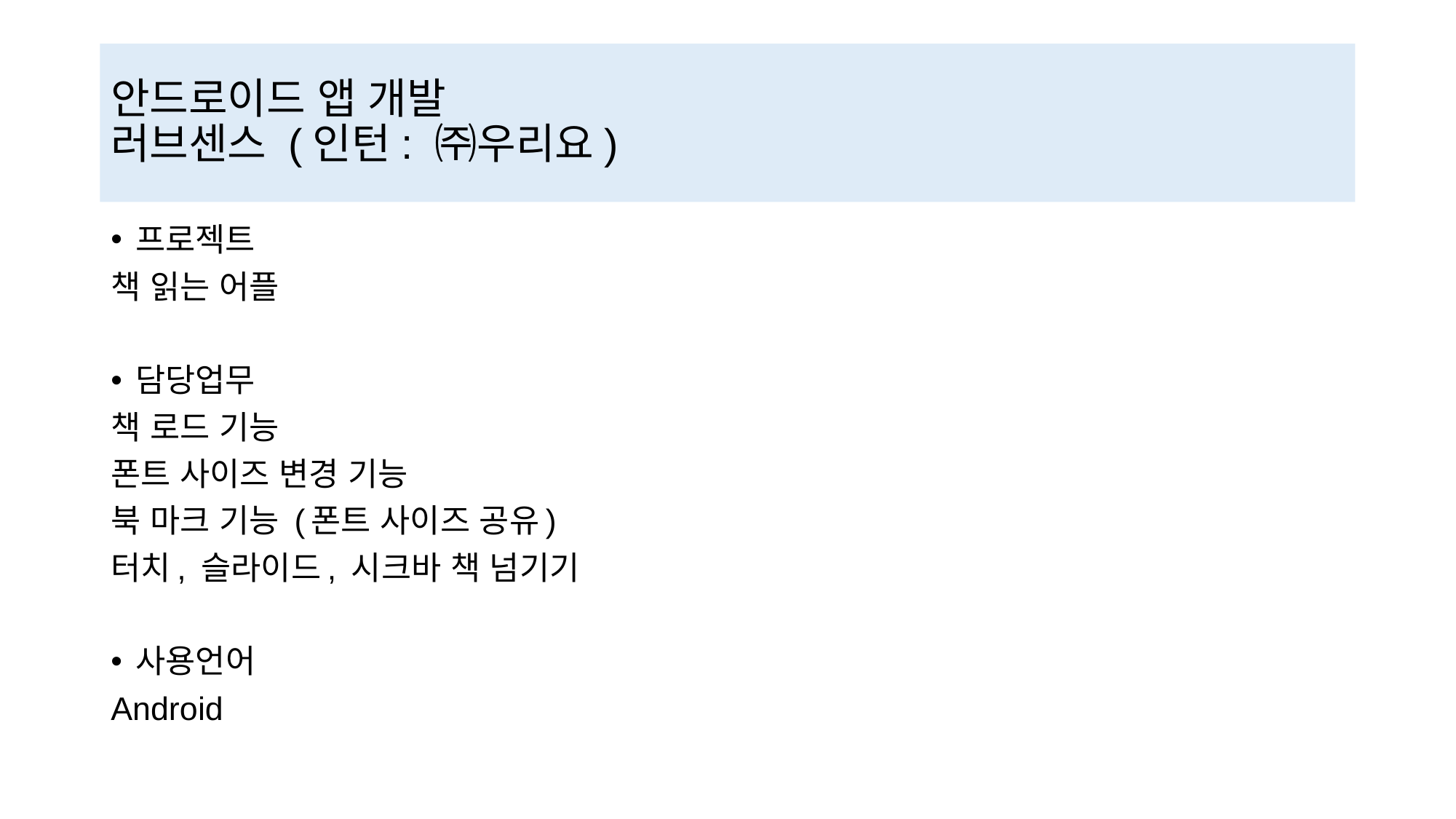

# 안드로이드 앱 개발 러브센스 (인턴: ㈜우리요)
프로젝트
책 읽는 어플

담당업무
책 로드 기능
폰트 사이즈 변경 기능
북 마크 기능 (폰트 사이즈 공유)
터치, 슬라이드, 시크바 책 넘기기

사용언어
Android